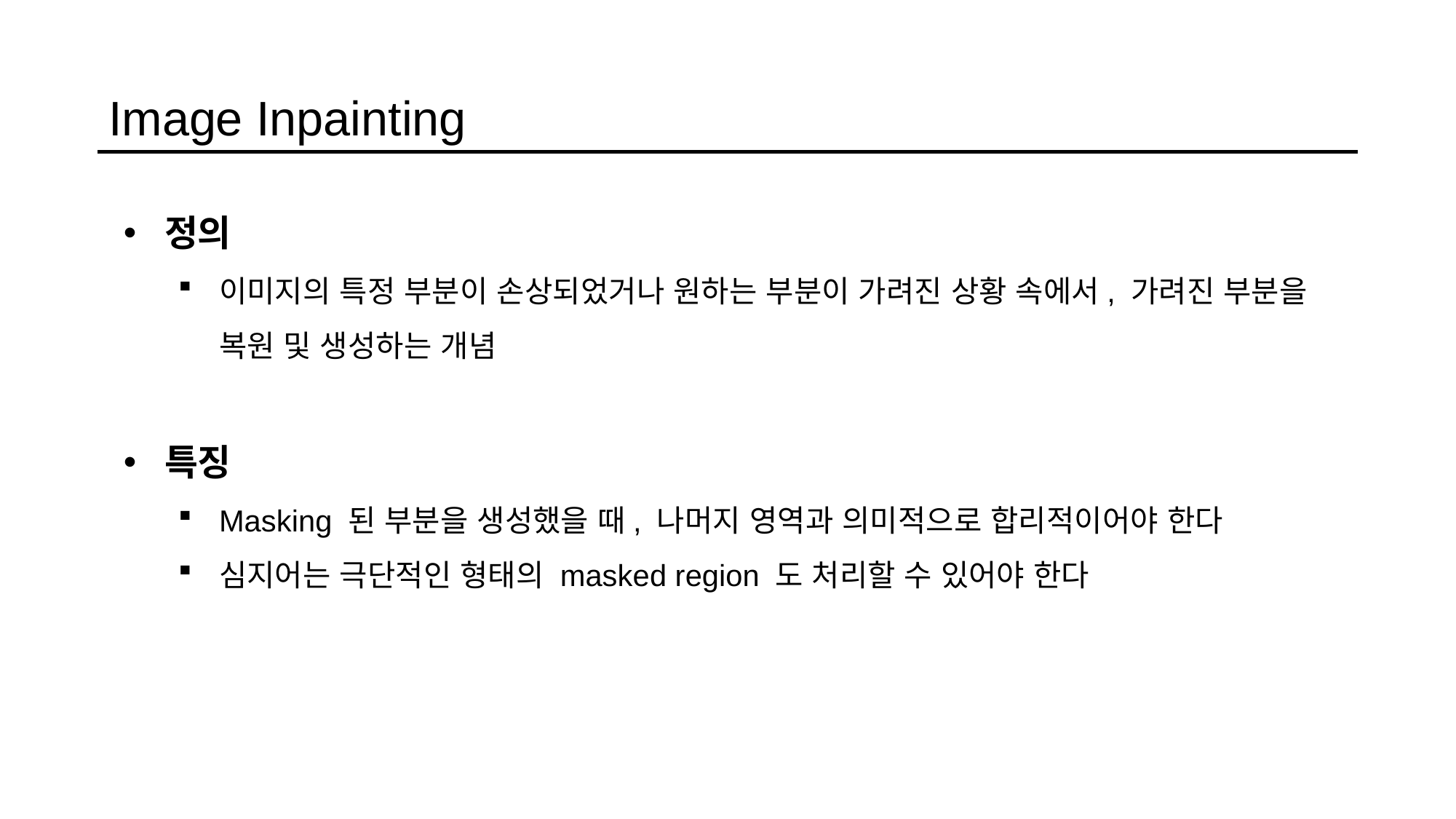

Image Inpainting
정의
이미지의 특정 부분이 손상되었거나 원하는 부분이 가려진 상황 속에서, 가려진 부분을 복원 및 생성하는 개념

특징
Masking 된 부분을 생성했을 때, 나머지 영역과 의미적으로 합리적이어야 한다
심지어는 극단적인 형태의 masked region 도 처리할 수 있어야 한다